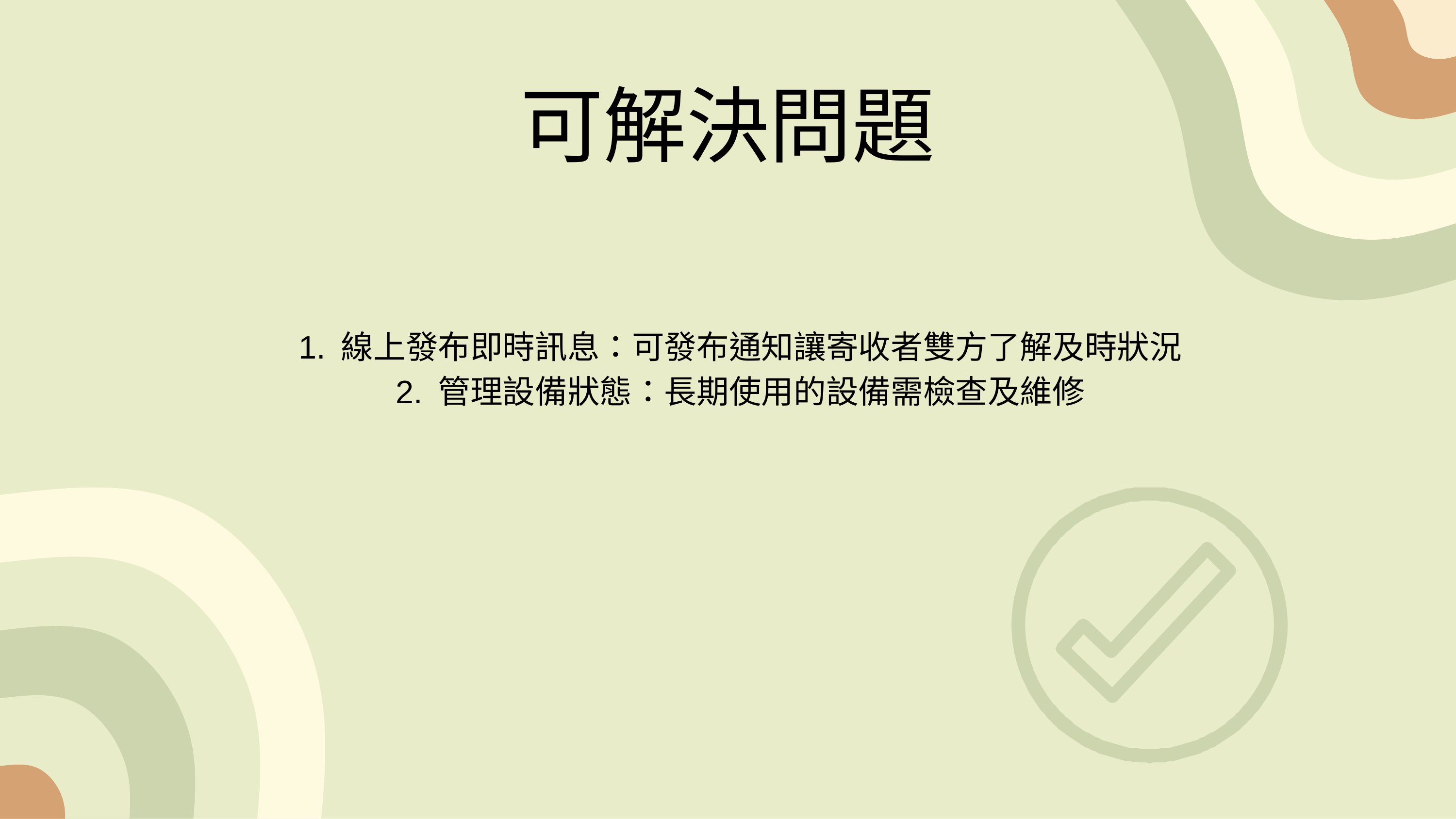

# 可解決問題
線上發布即時訊息：可發布通知讓寄收者雙方了解及時狀況
管理設備狀態：長期使用的設備需檢查及維修